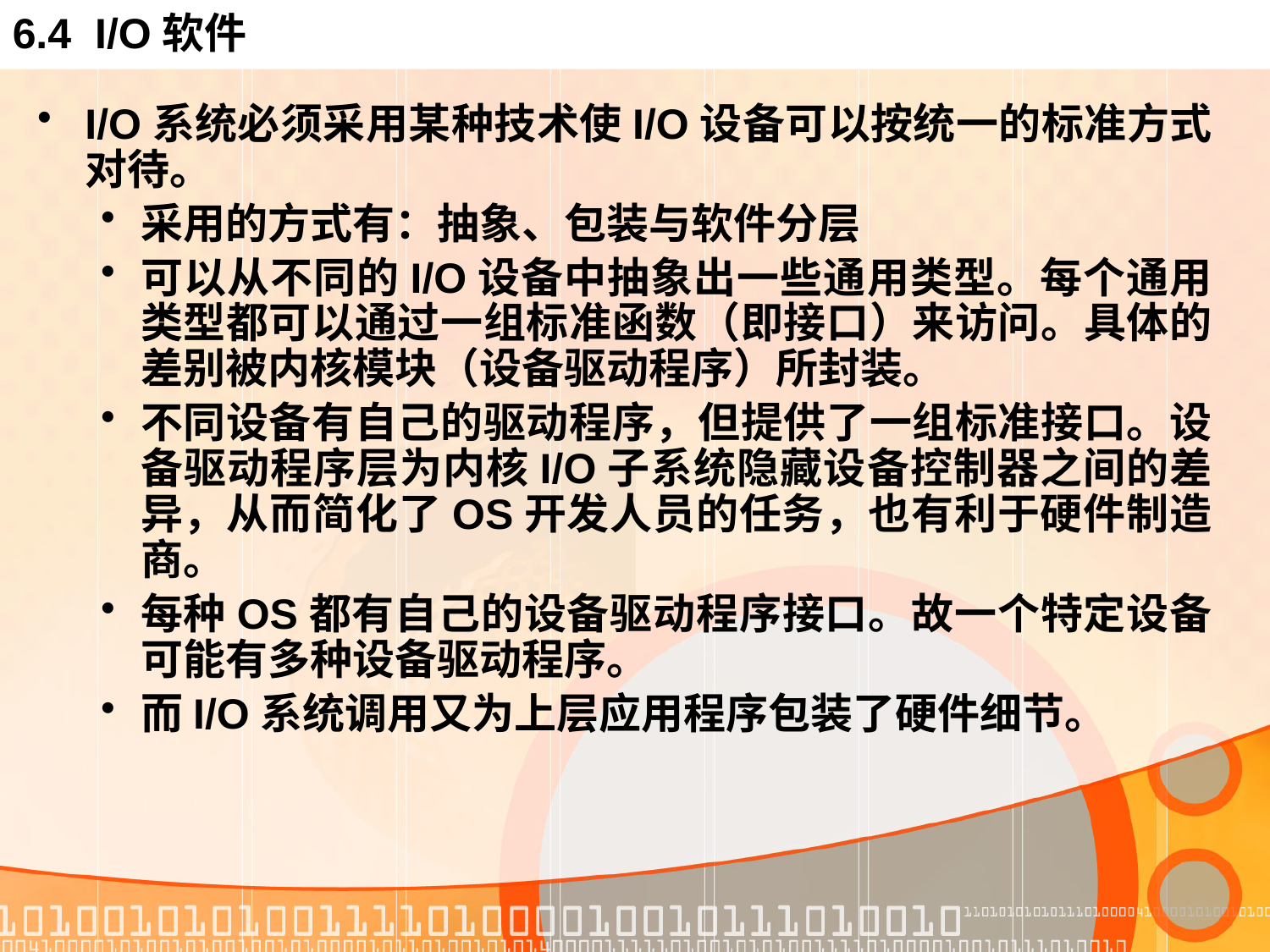

# 6.4  I/O软件
I/O系统必须采用某种技术使I/O设备可以按统一的标准方式对待。
采用的方式有：抽象、包装与软件分层
可以从不同的I/O设备中抽象出一些通用类型。每个通用类型都可以通过一组标准函数（即接口）来访问。具体的差别被内核模块（设备驱动程序）所封装。
不同设备有自己的驱动程序，但提供了一组标准接口。设备驱动程序层为内核I/O子系统隐藏设备控制器之间的差异，从而简化了OS开发人员的任务，也有利于硬件制造商。
每种OS都有自己的设备驱动程序接口。故一个特定设备可能有多种设备驱动程序。
而I/O系统调用又为上层应用程序包装了硬件细节。